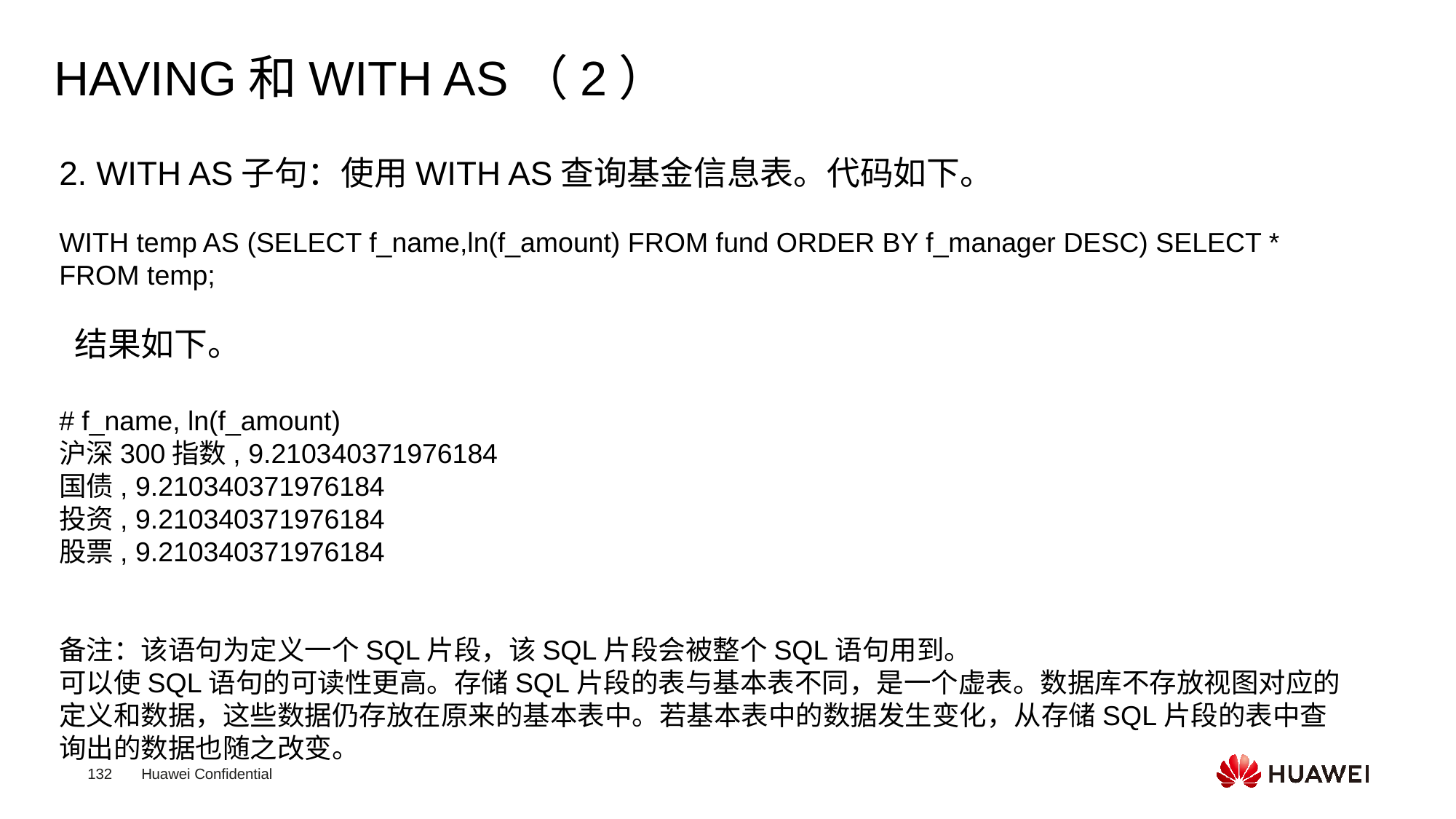

# HAVING和WITH AS（2）
2. WITH AS子句：使用WITH AS查询基金信息表。代码如下。

WITH temp AS (SELECT f_name,ln(f_amount) FROM fund ORDER BY f_manager DESC) SELECT * FROM temp;

 结果如下。

# f_name, ln(f_amount)
沪深300指数, 9.210340371976184
国债, 9.210340371976184
投资, 9.210340371976184
股票, 9.210340371976184

备注：该语句为定义一个SQL片段，该SQL片段会被整个SQL语句用到。
可以使SQL语句的可读性更高。存储SQL片段的表与基本表不同，是一个虚表。数据库不存放视图对应的定义和数据，这些数据仍存放在原来的基本表中。若基本表中的数据发生变化，从存储SQL片段的表中查询出的数据也随之改变。
Text
Text
Text
Text
Text
Text
Text
Text
Text
Text
Text
Text
Text
Text
Text
Text
Text
Text
Text
Text
Text
Text
Text
Text
Text
Text
Text
Text
Text
Text
Text
Text
Text
Text
Text
Text
Text
Text
Text
Text
Text
Text
Text
Text
Text
Text